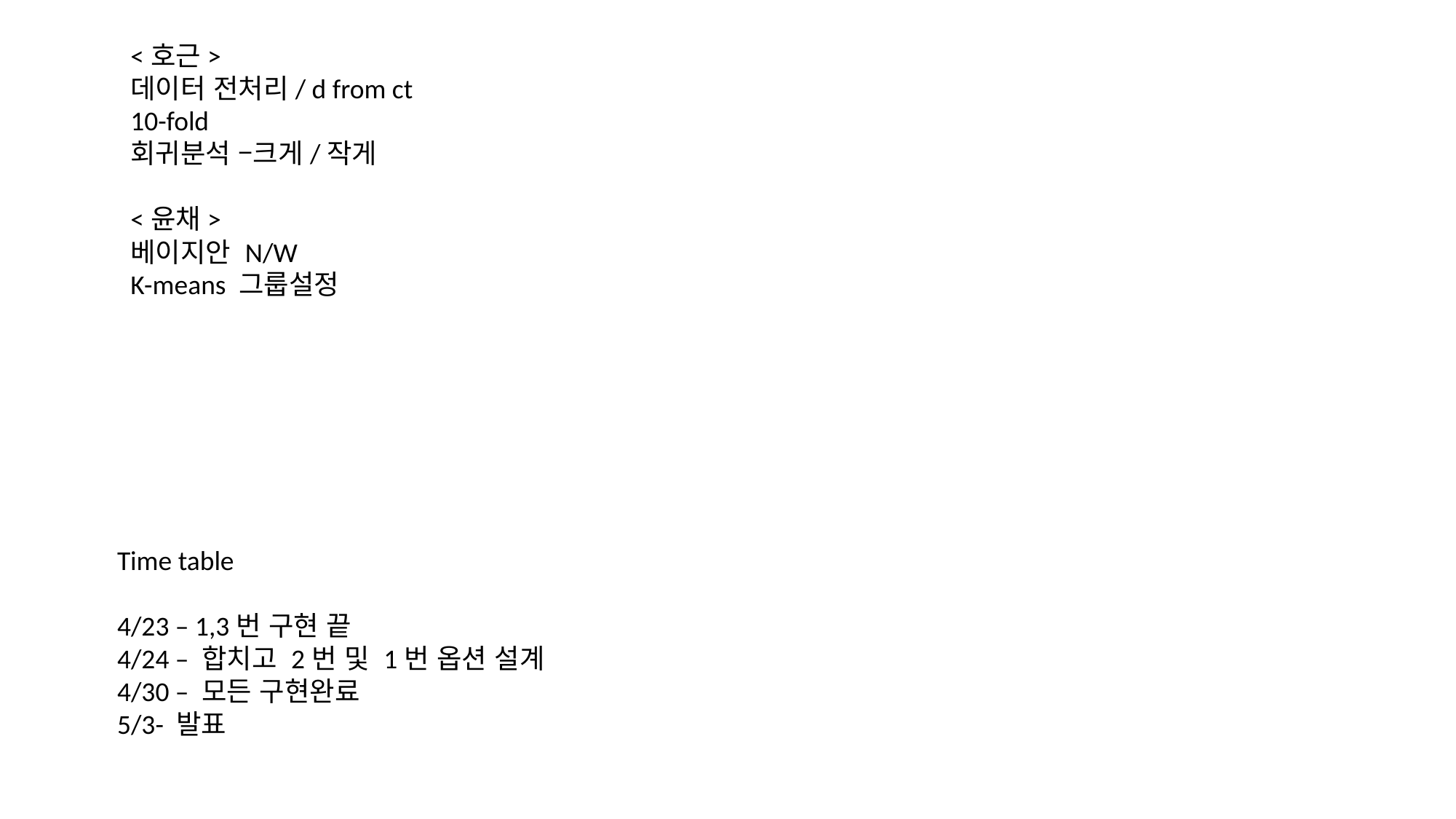

<호근>
데이터 전처리/ d from ct
10-fold
회귀분석 –크게/작게

<윤채>
베이지안 N/W
K-means 그룹설정

Time table

4/23 – 1,3번 구현 끝
4/24 – 합치고 2번 및 1번 옵션 설계
4/30 – 모든 구현완료
5/3- 발표